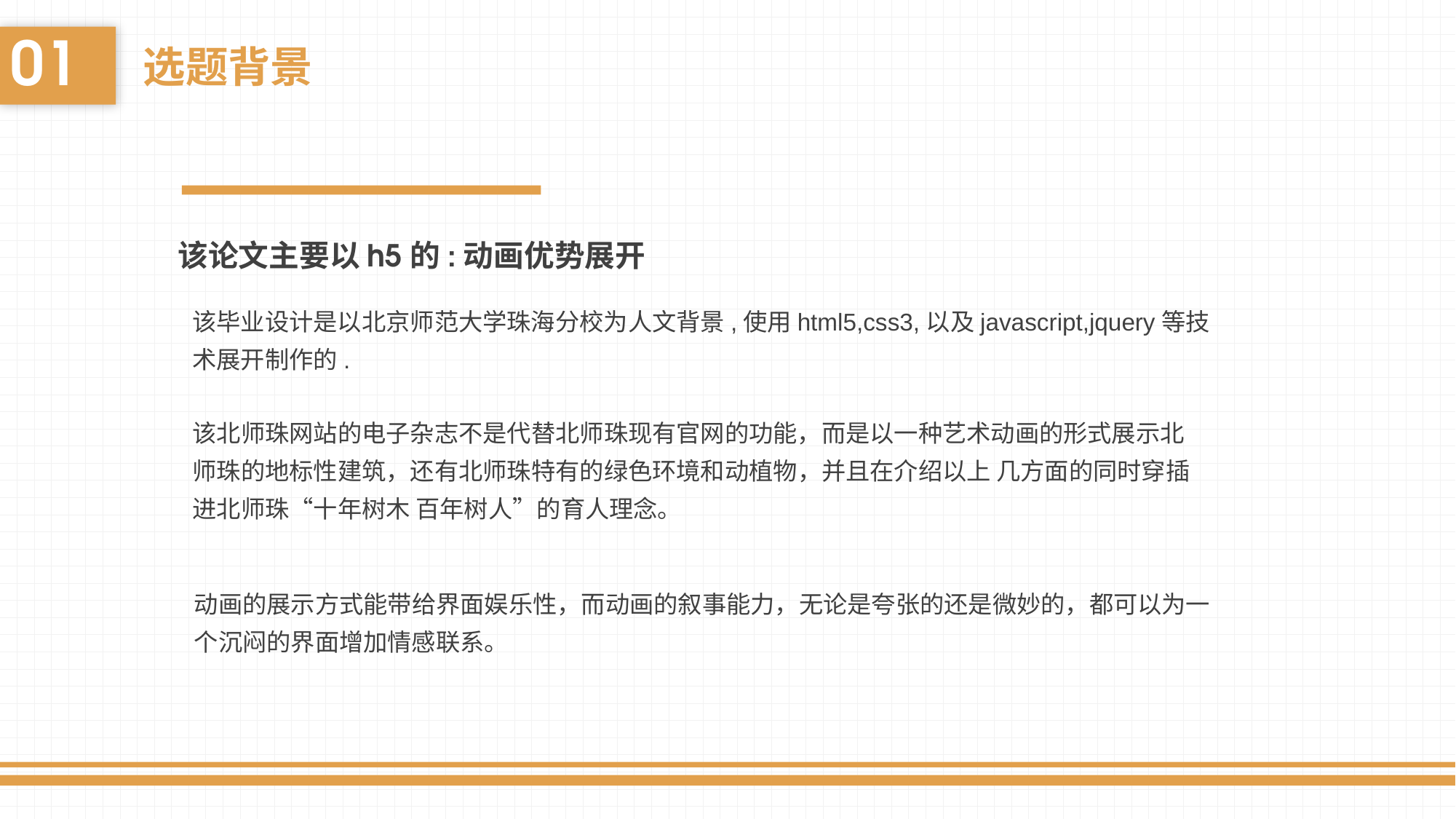

01
选题背景

该论文主要以h5的:动画优势展开
该毕业设计是以北京师范大学珠海分校为人文背景,使用html5,css3,以及javascript,jquery等技术展开制作的.
该北师珠网站的电子杂志不是代替北师珠现有官网的功能，而是以一种艺术动画的形式展示北师珠的地标性建筑，还有北师珠特有的绿色环境和动植物，并且在介绍以上 几方面的同时穿插进北师珠“十年树木 百年树人”的育人理念。
动画的展示方式能带给界面娱乐性，而动画的叙事能力，无论是夸张的还是微妙的，都可以为一个沉闷的界面增加情感联系。